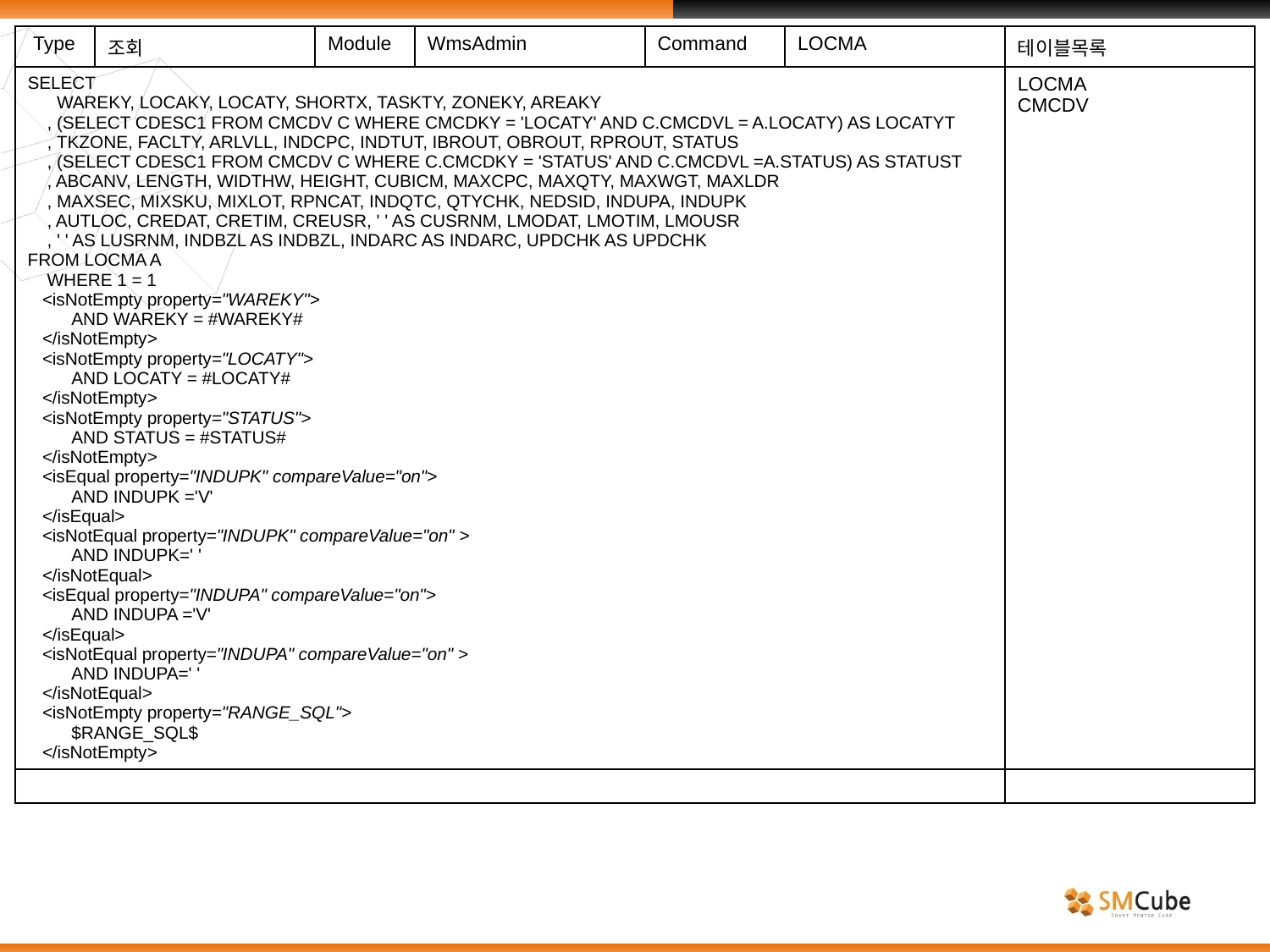

| Type | 조회 | Module | WmsAdmin | Command | LOCMA | 테이블목록 |
| --- | --- | --- | --- | --- | --- | --- |
| SELECT WAREKY, LOCAKY, LOCATY, SHORTX, TASKTY, ZONEKY, AREAKY , (SELECT CDESC1 FROM CMCDV C WHERE CMCDKY = 'LOCATY' AND C.CMCDVL = A.LOCATY) AS LOCATYT , TKZONE, FACLTY, ARLVLL, INDCPC, INDTUT, IBROUT, OBROUT, RPROUT, STATUS , (SELECT CDESC1 FROM CMCDV C WHERE C.CMCDKY = 'STATUS' AND C.CMCDVL =A.STATUS) AS STATUST , ABCANV, LENGTH, WIDTHW, HEIGHT, CUBICM, MAXCPC, MAXQTY, MAXWGT, MAXLDR , MAXSEC, MIXSKU, MIXLOT, RPNCAT, INDQTC, QTYCHK, NEDSID, INDUPA, INDUPK , AUTLOC, CREDAT, CRETIM, CREUSR, ' ' AS CUSRNM, LMODAT, LMOTIM, LMOUSR , ' ' AS LUSRNM, INDBZL AS INDBZL, INDARC AS INDARC, UPDCHK AS UPDCHK FROM LOCMA A WHERE 1 = 1 <isNotEmpty property="WAREKY"> AND WAREKY = #WAREKY# </isNotEmpty> <isNotEmpty property="LOCATY"> AND LOCATY = #LOCATY# </isNotEmpty> <isNotEmpty property="STATUS"> AND STATUS = #STATUS# </isNotEmpty> <isEqual property="INDUPK" compareValue="on"> AND INDUPK ='V' </isEqual> <isNotEqual property="INDUPK" compareValue="on" > AND INDUPK=' ' </isNotEqual> <isEqual property="INDUPA" compareValue="on"> AND INDUPA ='V' </isEqual> <isNotEqual property="INDUPA" compareValue="on" > AND INDUPA=' ' </isNotEqual> <isNotEmpty property="RANGE\_SQL"> $RANGE\_SQL$ </isNotEmpty> |  |  |  |  |  | LOCMA CMCDV |
|  |  |  |  |  |  |  |